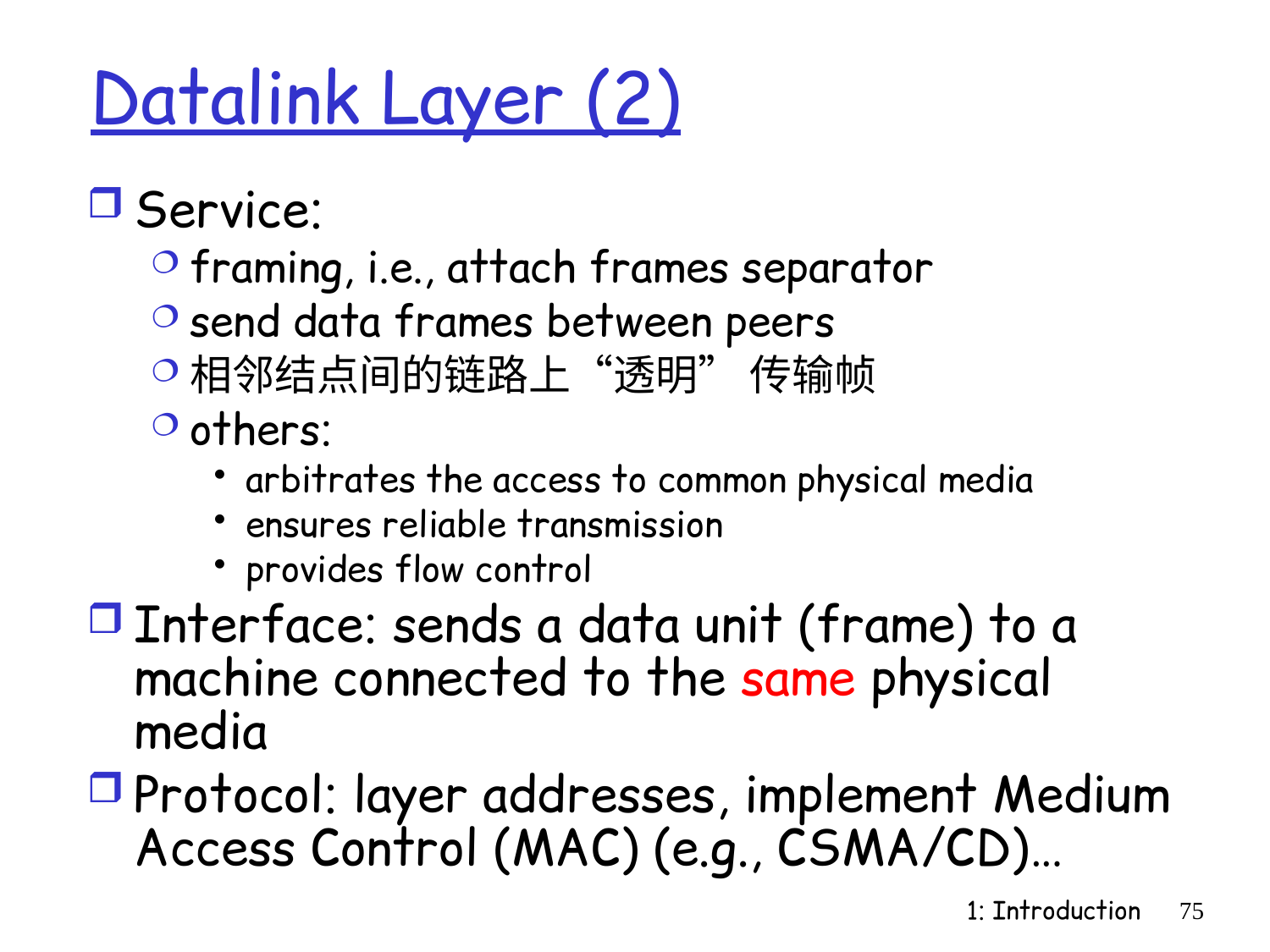

# Datalink Layer (2)
Service:
framing, i.e., attach frames separator
send data frames between peers
相邻结点间的链路上“透明” 传输帧
others:
arbitrates the access to common physical media
ensures reliable transmission
provides flow control
Interface: sends a data unit (frame) to a machine connected to the same physical media
Protocol: layer addresses, implement Medium Access Control (MAC) (e.g., CSMA/CD)…
1: Introduction
75